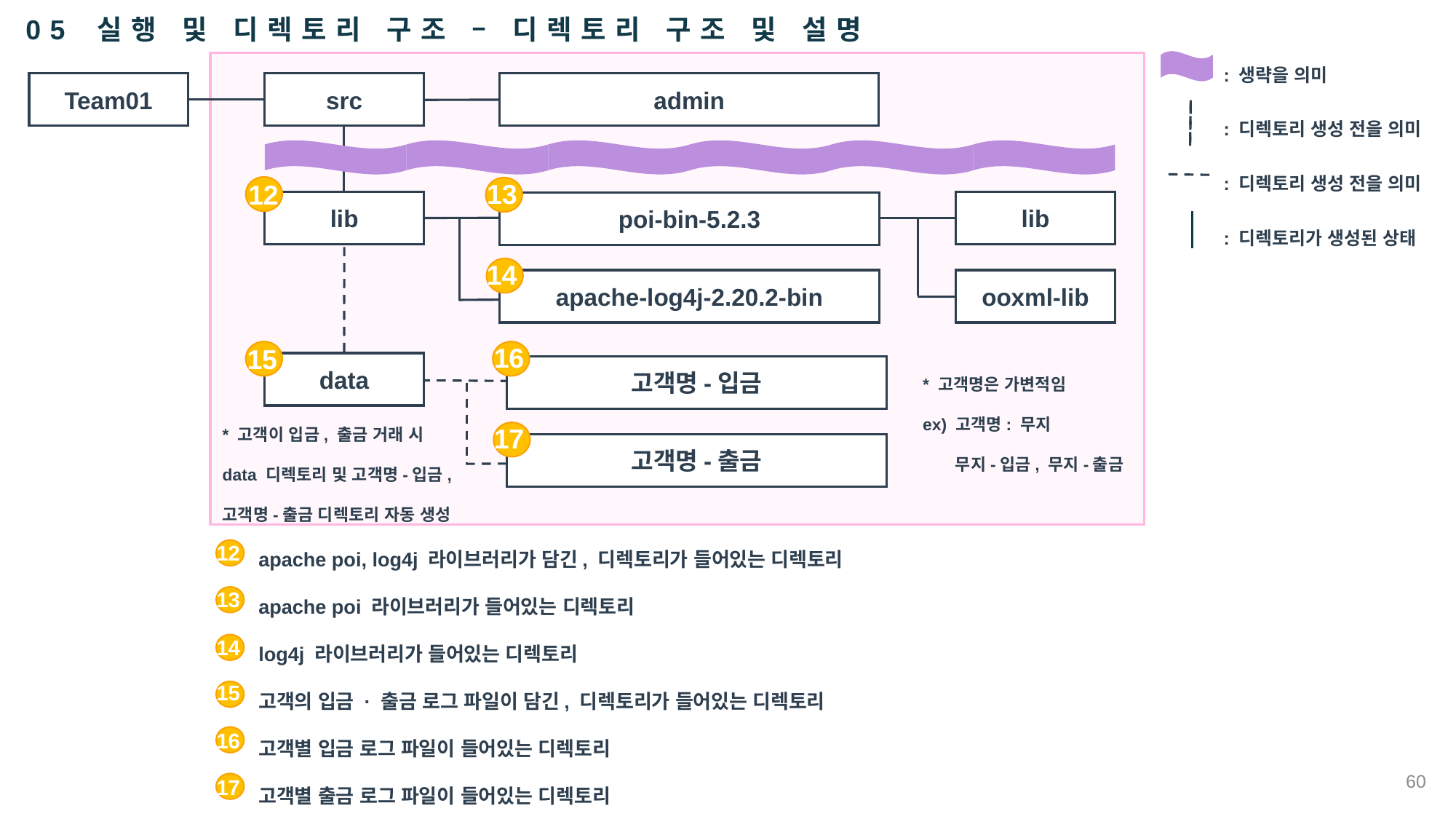

05 실행 및 디렉토리 구조 – 디렉토리 구조 및 설명
: 생략을 의미
: 디렉토리 생성 전을 의미
: 디렉토리 생성 전을 의미
: 디렉토리가 생성된 상태

Team01
src
admin

13
12

lib
lib
poi-bin-5.2.3
14

apache-log4j-2.20.2-bin
ooxml-lib
16
15

* 고객명은 가변적임
ex) 고객명: 무지
무지-입금, 무지-출금
data
고객명-입금
* 고객이 입금, 출금 거래 시
data 디렉토리 및 고객명-입금,
고객명-출금 디렉토리 자동 생성
17

고객명-출금
apache poi, log4j 라이브러리가 담긴, 디렉토리가 들어있는 디렉토리
apache poi 라이브러리가 들어있는 디렉토리
log4j 라이브러리가 들어있는 디렉토리
고객의 입금 · 출금 로그 파일이 담긴, 디렉토리가 들어있는 디렉토리
고객별 입금 로그 파일이 들어있는 디렉토리
고객별 출금 로그 파일이 들어있는 디렉토리
12

13

14

15

16

60
17